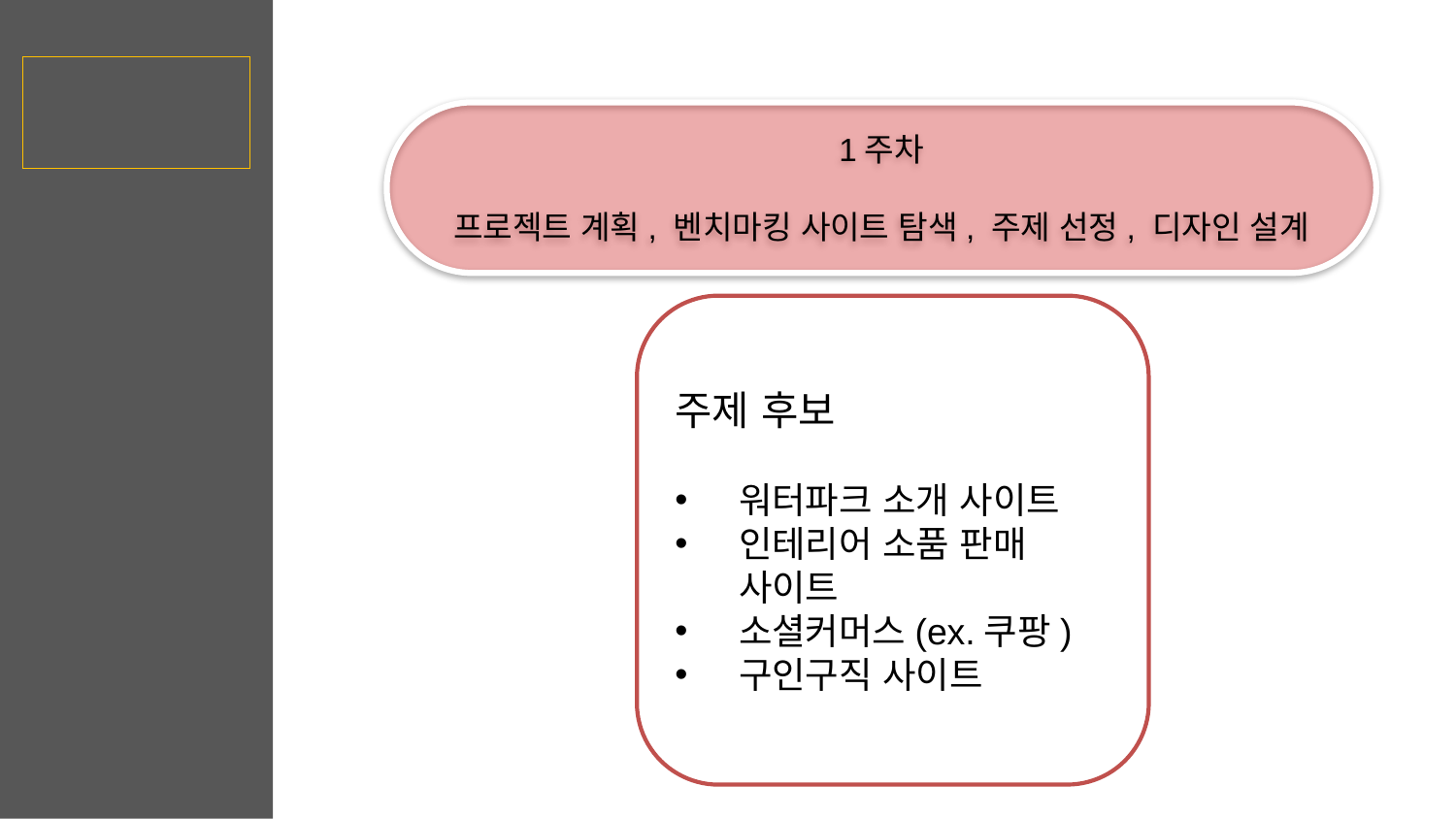

2-3 주차 별
진행상황
1주차

프로젝트 계획, 벤치마킹 사이트 탐색, 주제 선정, 디자인 설계
주제 후보

워터파크 소개 사이트
인테리어 소품 판매 사이트
소셜커머스(ex.쿠팡)
구인구직 사이트